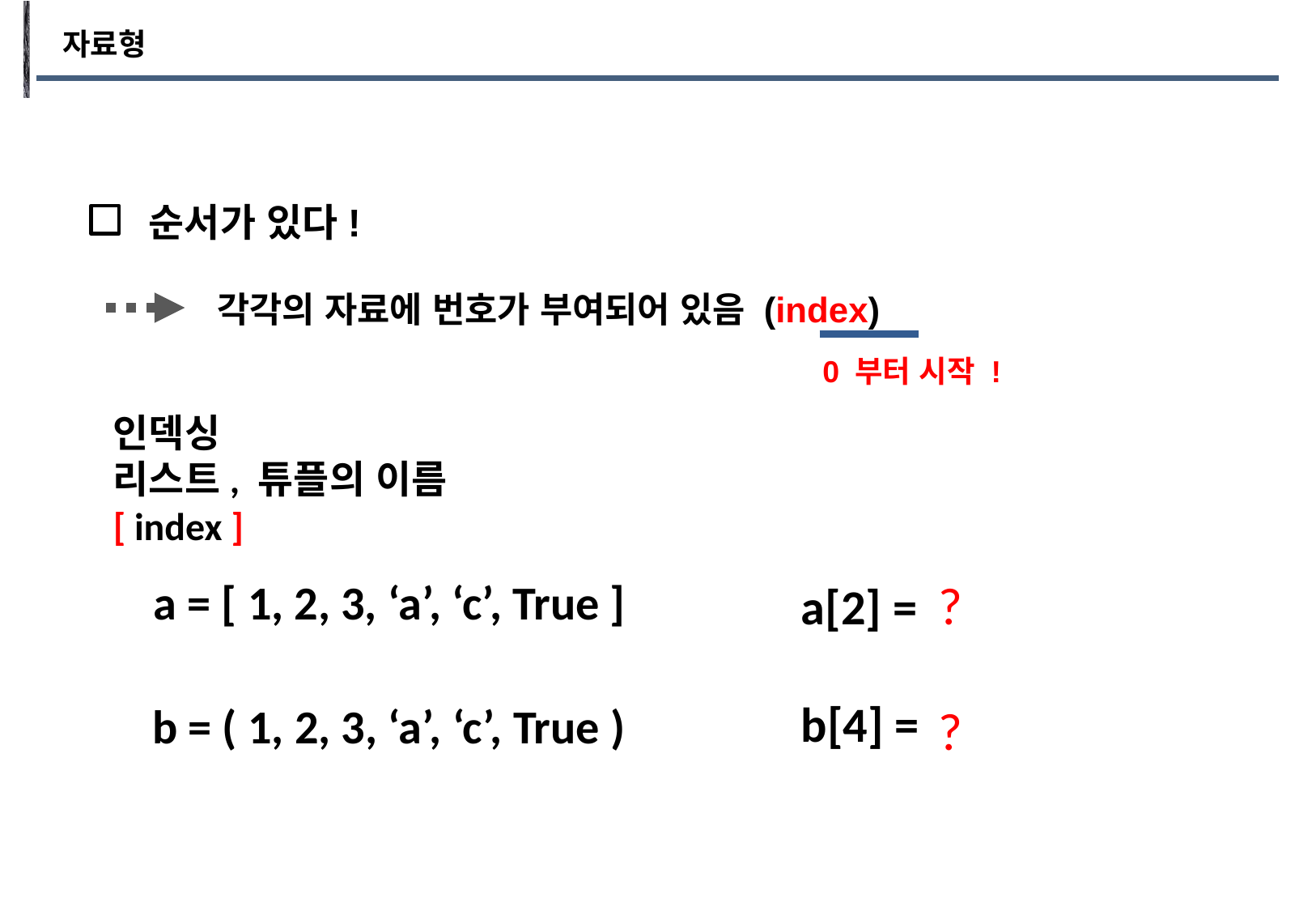

자료형

순서가 있다!

각각의 자료에 번호가 부여되어 있음 (index)
0 부터 시작 !
인덱싱
리스트, 튜플의 이름 [ index ]
a = [ 1, 2, 3, ‘a’, ‘c’, True ]
?
a[2] =

b[4] =
b = ( 1, 2, 3, ‘a’, ‘c’, True )
?